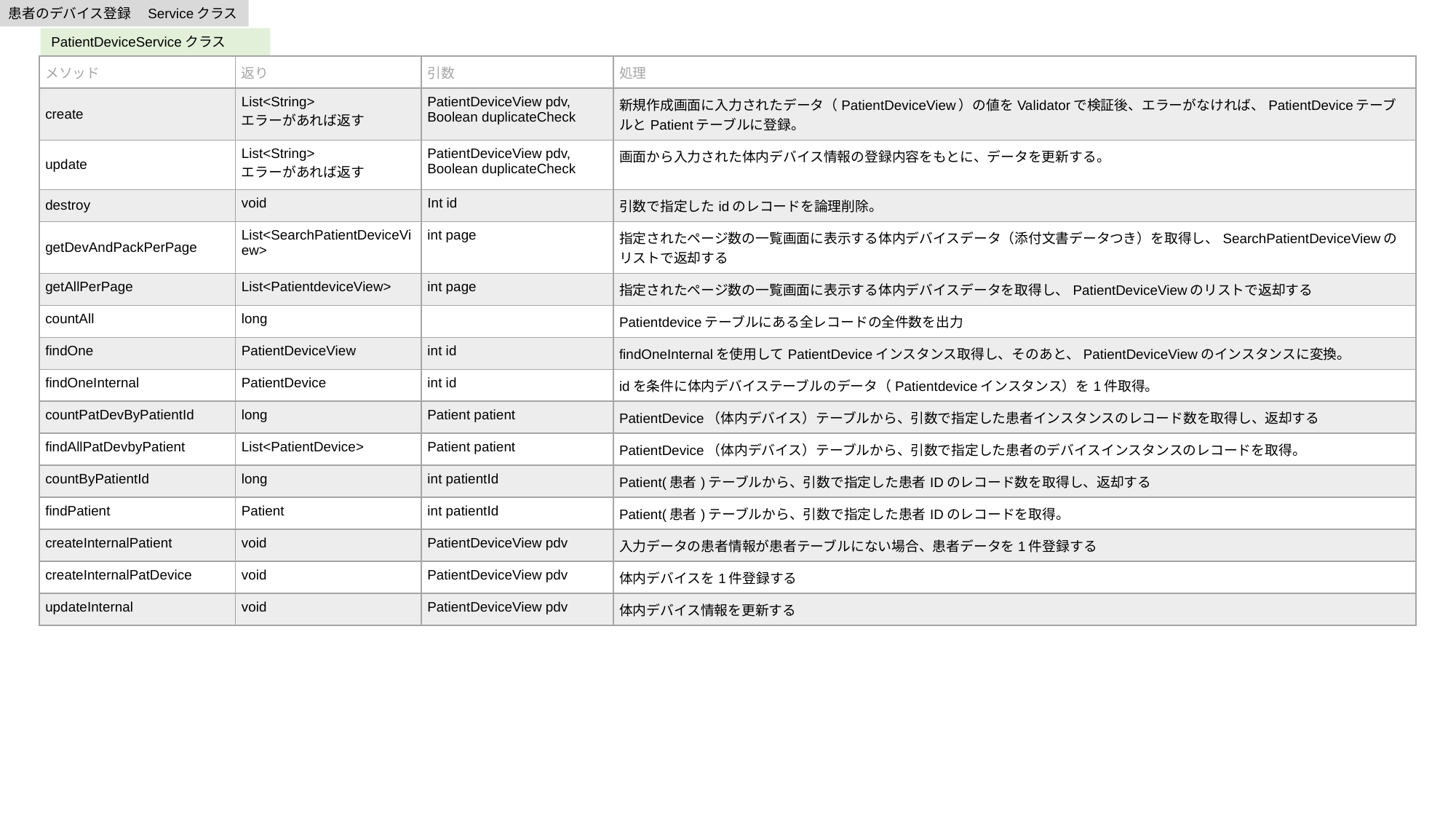

患者のデバイス登録　Serviceクラス
PatientDeviceServiceクラス
| メソッド | 返り | 引数 | 処理 |
| --- | --- | --- | --- |
| create | List<String> エラーがあれば返す | PatientDeviceView pdv, Boolean duplicateCheck | 新規作成画面に入力されたデータ（PatientDeviceView）の値をValidatorで検証後、エラーがなければ、PatientDeviceテーブルとPatientテーブルに登録。 |
| update | List<String> エラーがあれば返す | PatientDeviceView pdv, Boolean duplicateCheck | 画面から入力された体内デバイス情報の登録内容をもとに、データを更新する。 |
| destroy | void | Int id | 引数で指定したidのレコードを論理削除。 |
| getDevAndPackPerPage | List<SearchPatientDeviceView> | int page | 指定されたページ数の一覧画面に表示する体内デバイスデータ（添付文書データつき）を取得し、SearchPatientDeviceViewのリストで返却する |
| getAllPerPage | List<PatientdeviceView> | int page | 指定されたページ数の一覧画面に表示する体内デバイスデータを取得し、PatientDeviceViewのリストで返却する |
| countAll | long |  | Patientdeviceテーブルにある全レコードの全件数を出力 |
| findOne | PatientDeviceView | int id | findOneInternalを使用してPatientDeviceインスタンス取得し、そのあと、PatientDeviceViewのインスタンスに変換。 |
| findOneInternal | PatientDevice | int id | idを条件に体内デバイステーブルのデータ（Patientdeviceインスタンス）を1件取得。 |
| countPatDevByPatientId | long | Patient patient | PatientDevice（体内デバイス）テーブルから、引数で指定した患者インスタンスのレコード数を取得し、返却する |
| findAllPatDevbyPatient | List<PatientDevice> | Patient patient | PatientDevice（体内デバイス）テーブルから、引数で指定した患者のデバイスインスタンスのレコードを取得。 |
| countByPatientId | long | int patientId | Patient(患者)テーブルから、引数で指定した患者IDのレコード数を取得し、返却する |
| findPatient | Patient | int patientId | Patient(患者)テーブルから、引数で指定した患者IDのレコードを取得。 |
| createInternalPatient | void | PatientDeviceView pdv | 入力データの患者情報が患者テーブルにない場合、患者データを1件登録する |
| createInternalPatDevice | void | PatientDeviceView pdv | 体内デバイスを1件登録する |
| updateInternal | void | PatientDeviceView pdv | 体内デバイス情報を更新する |